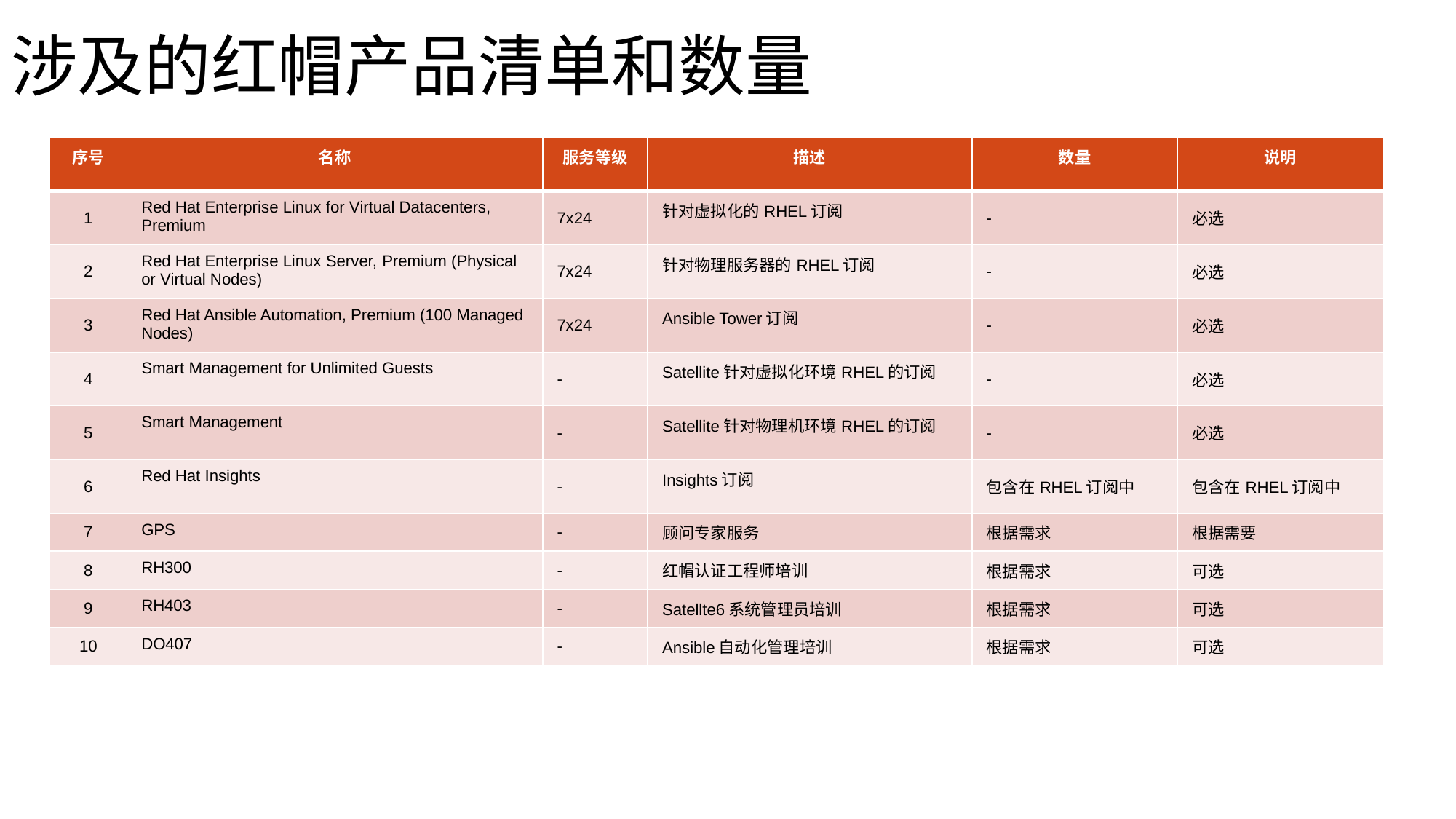

涉及的红帽产品清单和数量
| 序号 | 名称 | 服务等级 | 描述 | 数量 | 说明 |
| --- | --- | --- | --- | --- | --- |
| 1 | Red Hat Enterprise Linux for Virtual Datacenters, Premium | 7x24 | 针对虚拟化的RHEL订阅 | - | 必选 |
| 2 | Red Hat Enterprise Linux Server, Premium (Physical or Virtual Nodes) | 7x24 | 针对物理服务器的RHEL订阅 | - | 必选 |
| 3 | Red Hat Ansible Automation, Premium (100 Managed Nodes) | 7x24 | Ansible Tower订阅 | - | 必选 |
| 4 | Smart Management for Unlimited Guests | - | Satellite针对虚拟化环境RHEL的订阅 | - | 必选 |
| 5 | Smart Management | - | Satellite针对物理机环境RHEL的订阅 | - | 必选 |
| 6 | Red Hat Insights | - | Insights订阅 | 包含在RHEL订阅中 | 包含在RHEL订阅中 |
| 7 | GPS | - | 顾问专家服务 | 根据需求 | 根据需要 |
| 8 | RH300 | - | 红帽认证工程师培训 | 根据需求 | 可选 |
| 9 | RH403 | - | Satellte6系统管理员培训 | 根据需求 | 可选 |
| 10 | DO407 | - | Ansible自动化管理培训 | 根据需求 | 可选 |
33